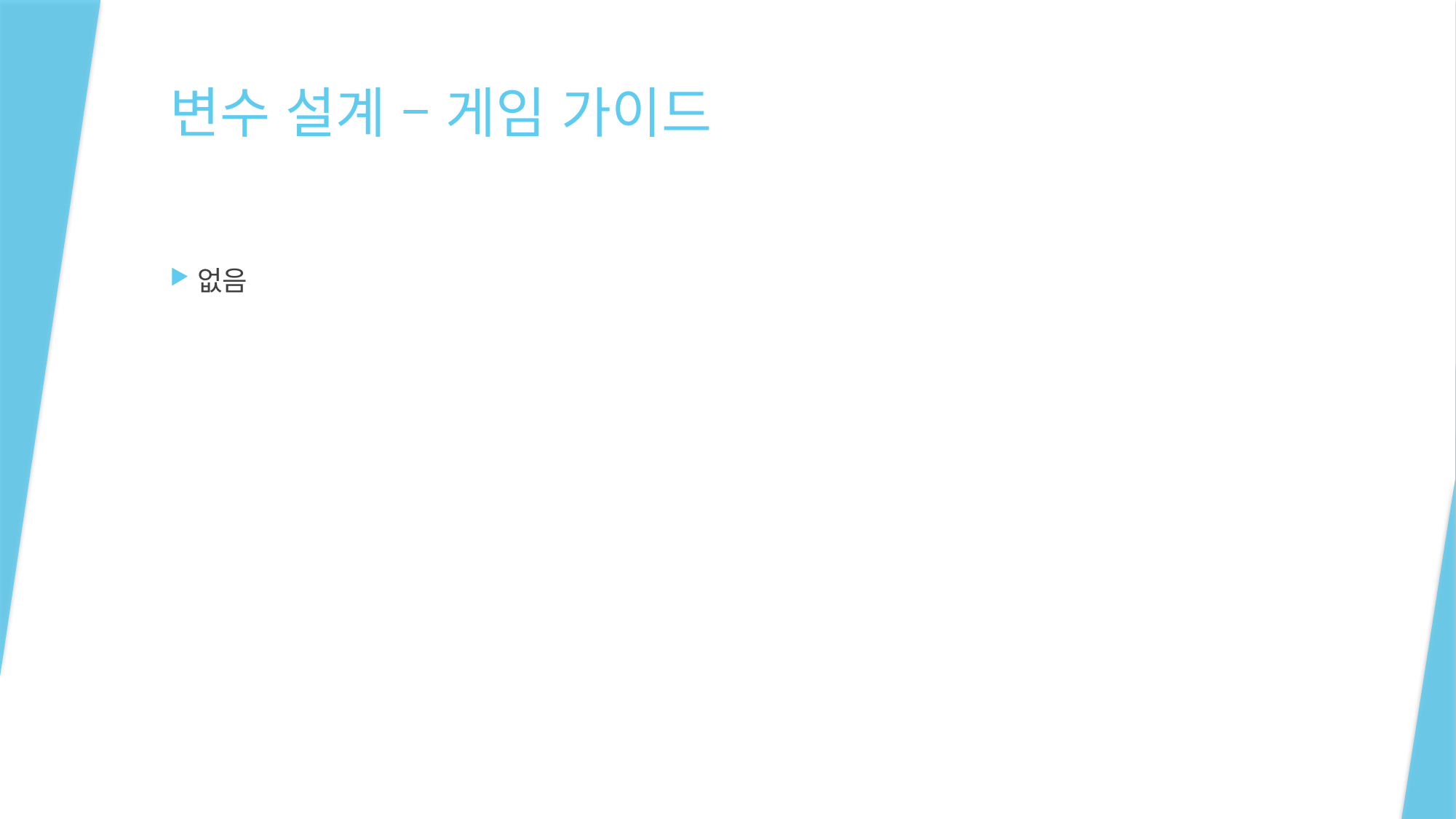

# 변수 설계 – 게임 가이드
없음